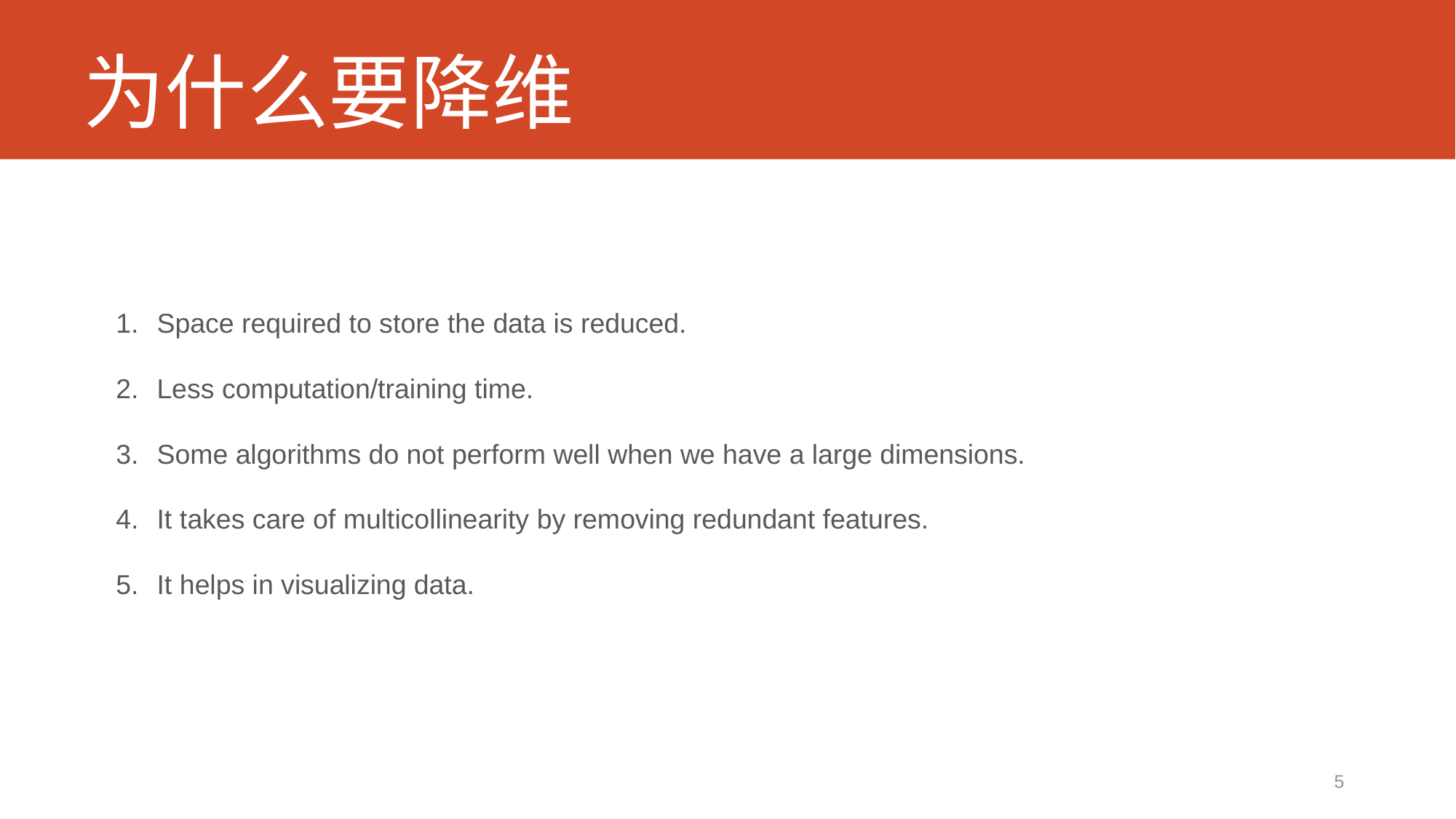

# 为什么要降维
Space required to store the data is reduced.
Less computation/training time.
Some algorithms do not perform well when we have a large dimensions.
It takes care of multicollinearity by removing redundant features.
It helps in visualizing data.
5